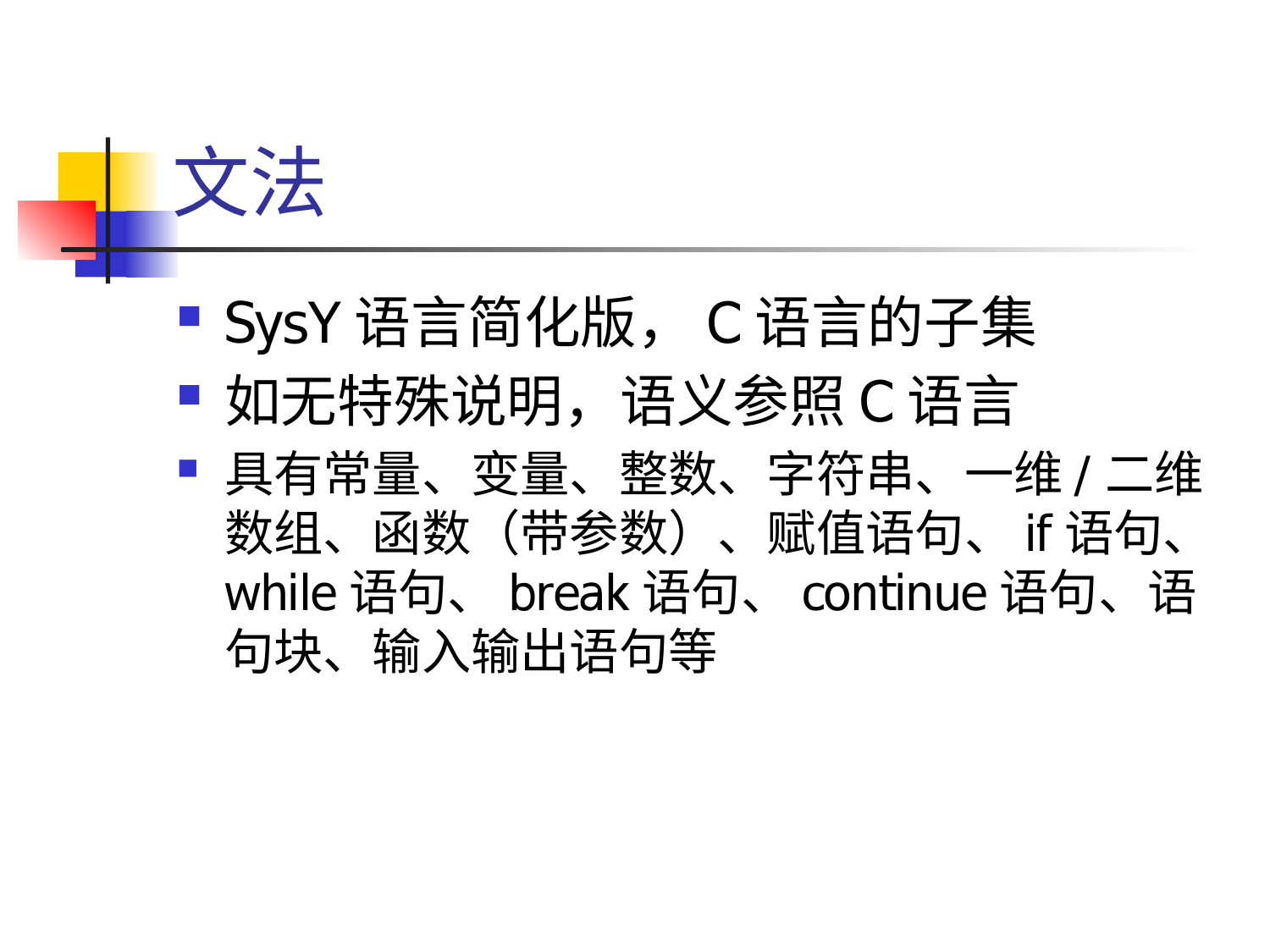

# 文法
SysY语言简化版，C语言的子集
如无特殊说明，语义参照C语言
具有常量、变量、整数、字符串、一维/二维数组、函数（带参数）、赋值语句、if语句、while语句、break语句、continue语句、语句块、输入输出语句等